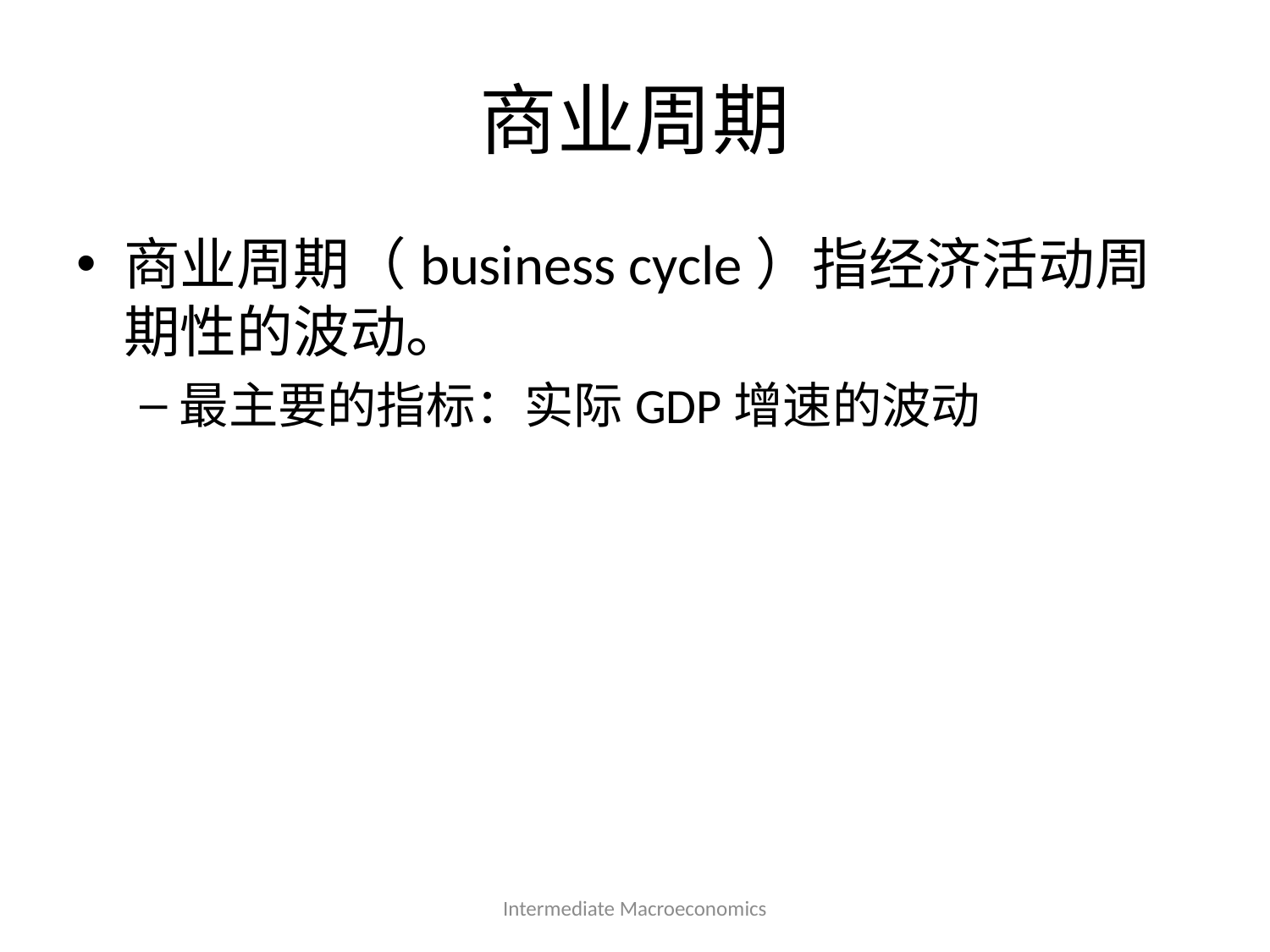

# 商业周期
商业周期（business cycle）指经济活动周期性的波动。
最主要的指标：实际GDP增速的波动
Intermediate Macroeconomics